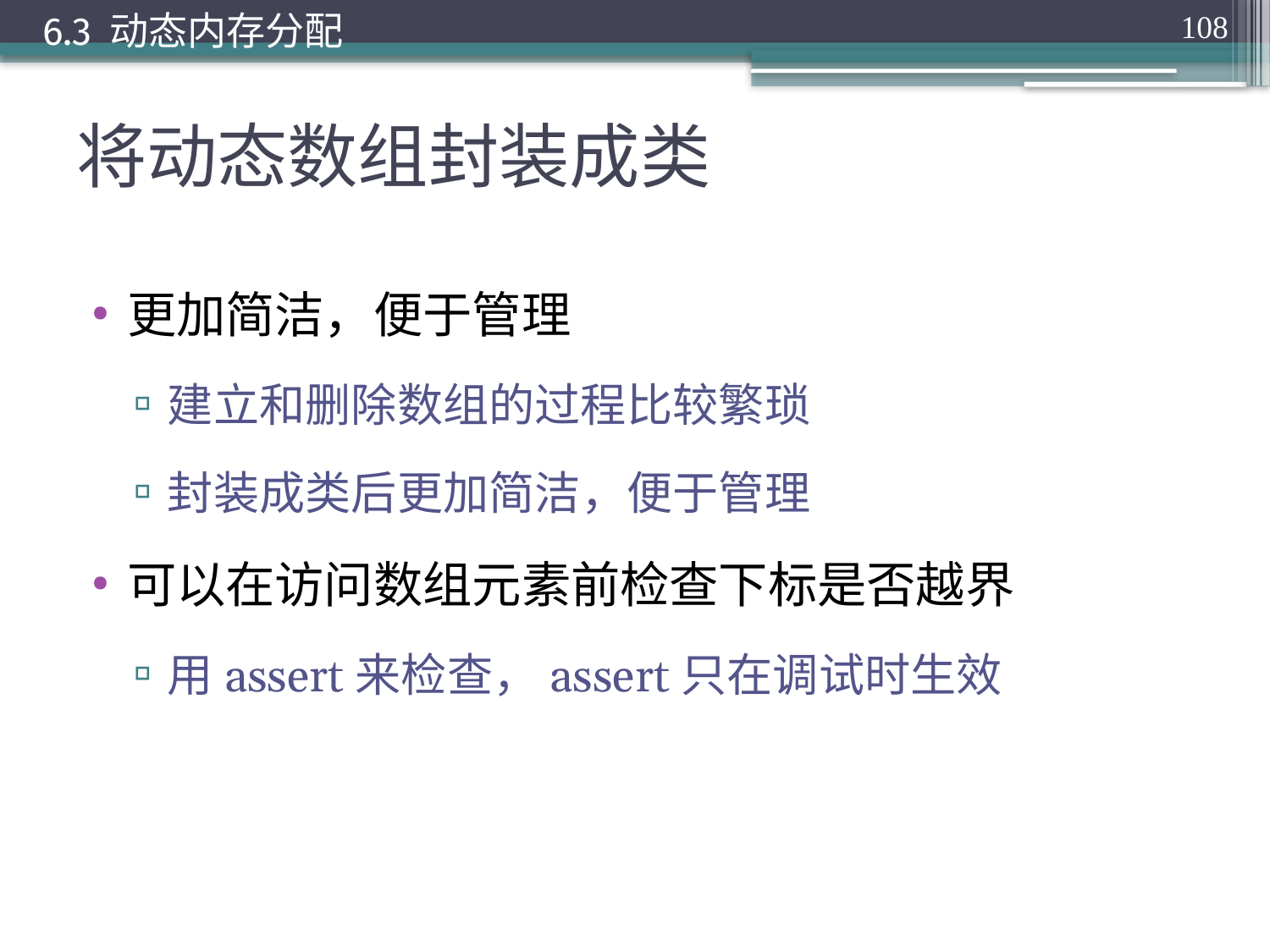

6.3 动态内存分配
108
# 将动态数组封装成类
更加简洁，便于管理
建立和删除数组的过程比较繁琐
封装成类后更加简洁，便于管理
可以在访问数组元素前检查下标是否越界
用assert来检查，assert只在调试时生效